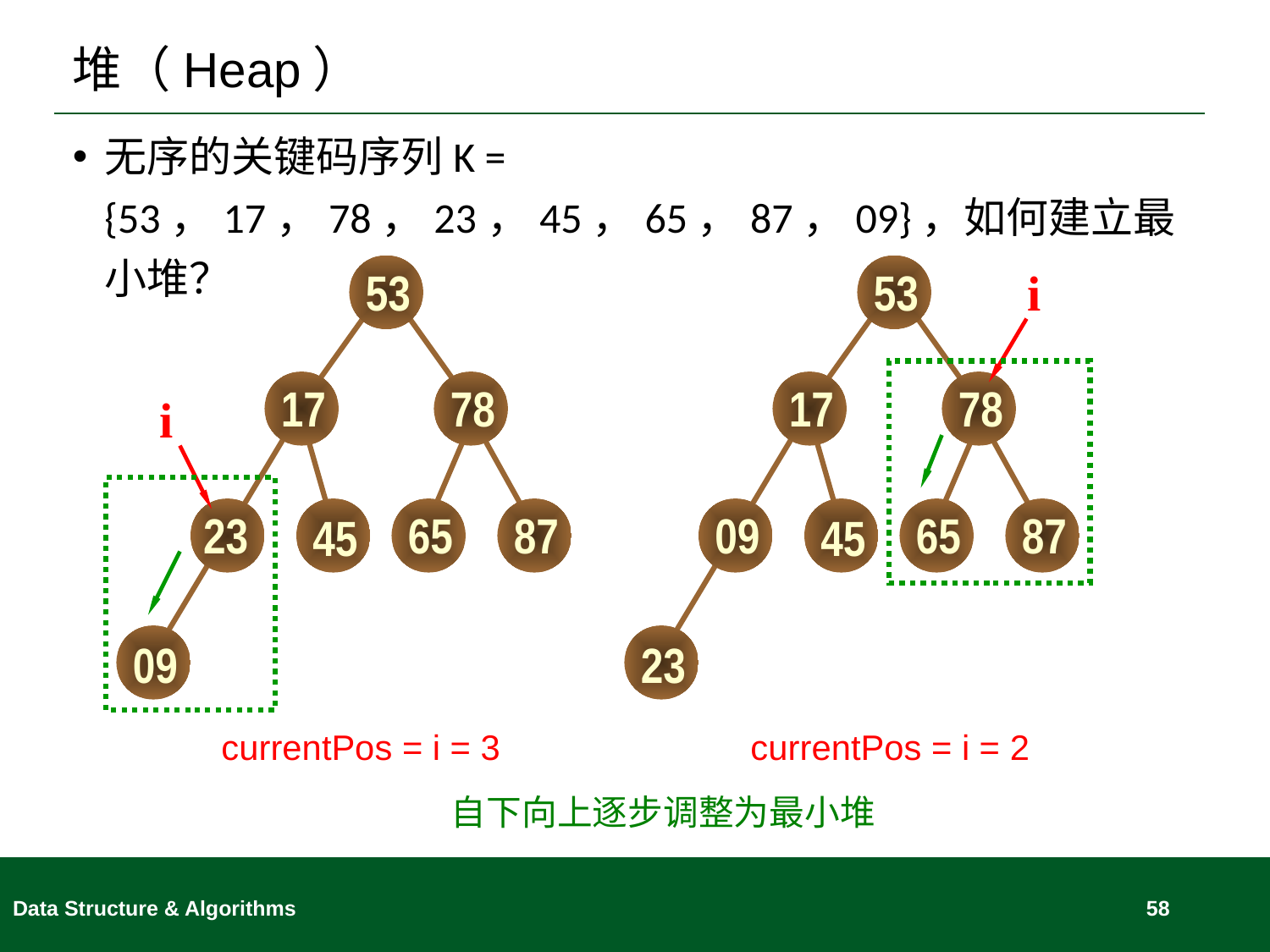

# 堆（Heap）
无序的关键码序列K = {53，17，78，23，45，65，87，09}，如何建立最小堆？

53

53
i

17

78

17

78
i

23

65

87

09

65

87
45
45

09
23
currentPos = i = 3
currentPos = i = 2
自下向上逐步调整为最小堆
Data Structure & Algorithms
58